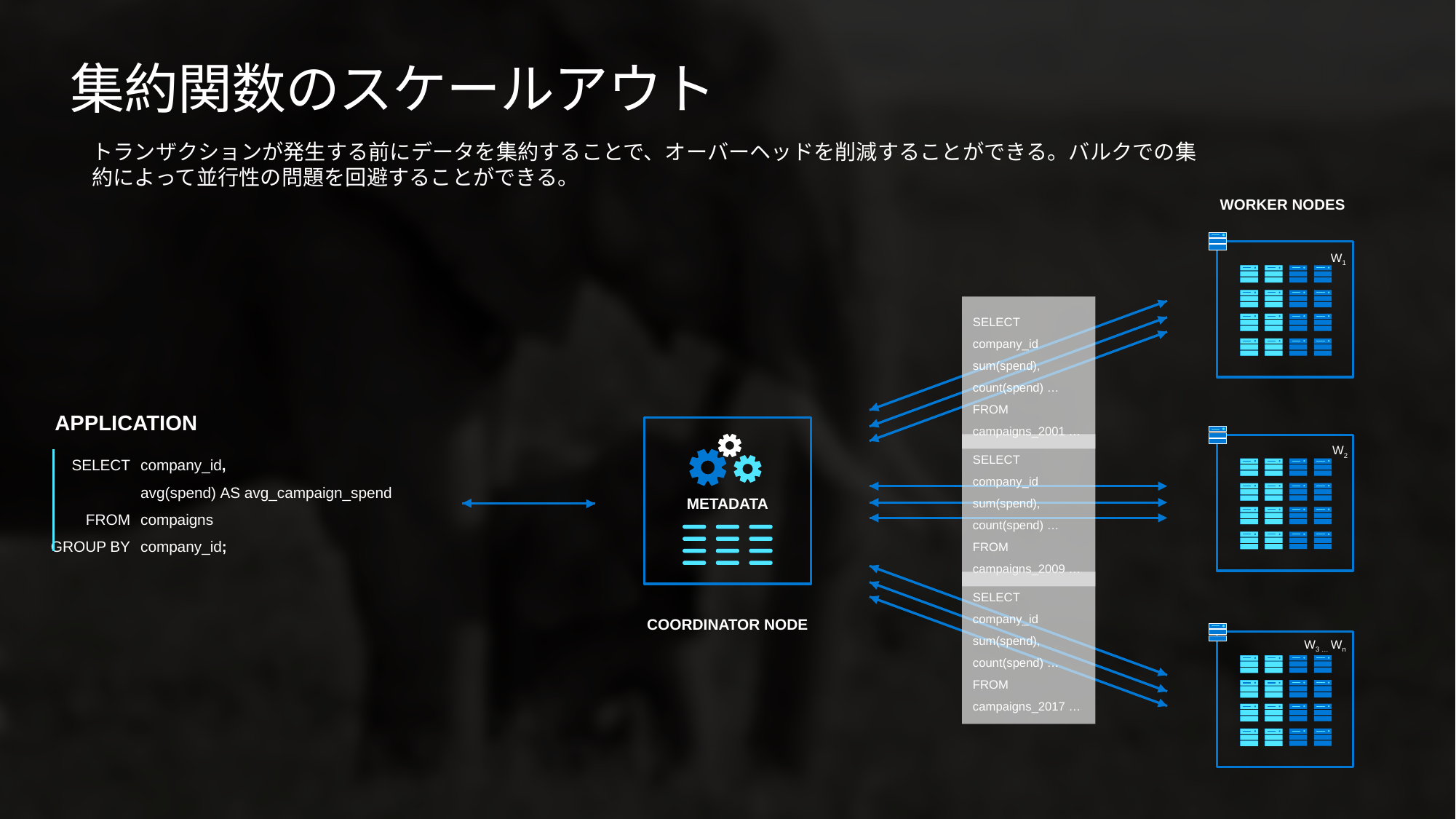

# 集約関数のスケールアウト
トランザクションが発生する前にデータを集約することで、オーバーヘッドを削減することができる。バルクでの集約によって並行性の問題を回避することができる。
WORKER NODES

W1

SELECT company_id
sum(spend),
count(spend) …
FROM
campaigns_2001 …
SELECT company_id
sum(spend),
count(spend) …
FROM
campaigns_2009 …
SELECT company_id
sum(spend),
count(spend) …
FROM
campaigns_2017 …
APPLICATION

W2
SELECT

FROM
GROUP BY
company_id,
avg(spend) AS avg_campaign_spend
compaigns
company_id;

METADATA

COORDINATOR NODE

W3 … Wn